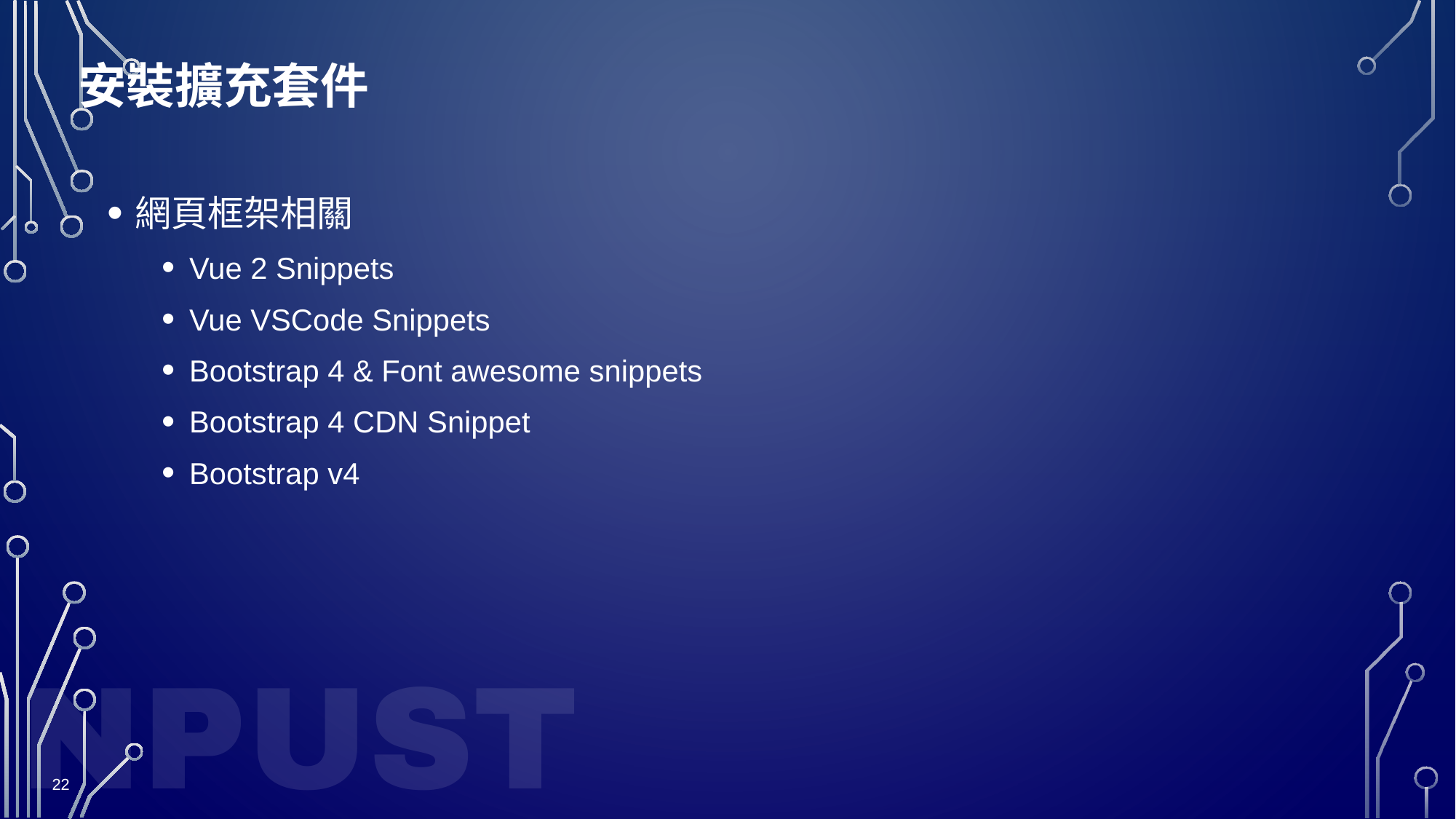

# 安裝擴充套件
網頁框架相關
Vue 2 Snippets
Vue VSCode Snippets
Bootstrap 4 & Font awesome snippets
Bootstrap 4 CDN Snippet
Bootstrap v4

22